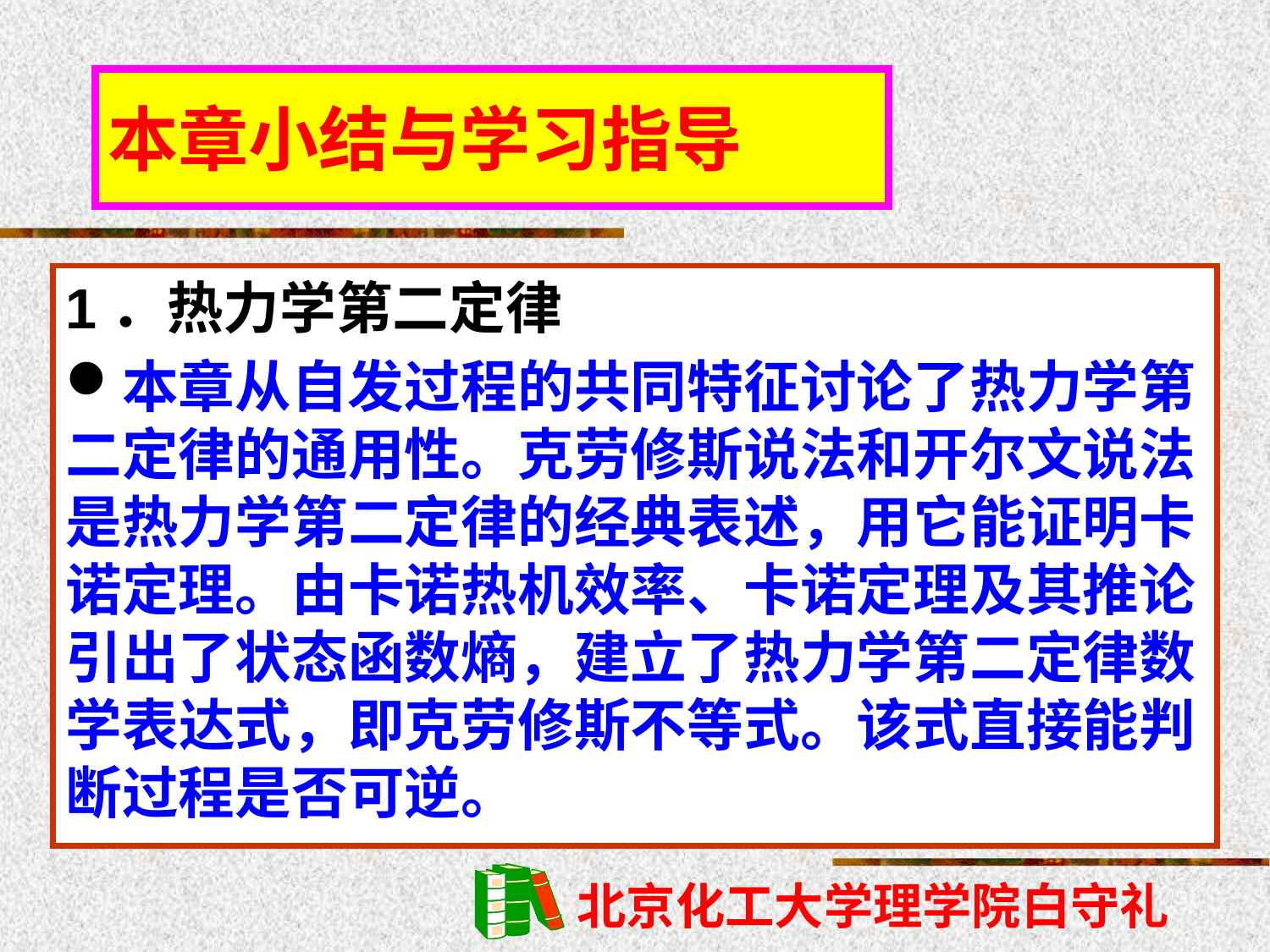

# 本章小结与学习指导
1．热力学第二定律
本章从自发过程的共同特征讨论了热力学第二定律的通用性。克劳修斯说法和开尔文说法是热力学第二定律的经典表述，用它能证明卡诺定理。由卡诺热机效率、卡诺定理及其推论引出了状态函数熵，建立了热力学第二定律数学表达式，即克劳修斯不等式。该式直接能判断过程是否可逆。